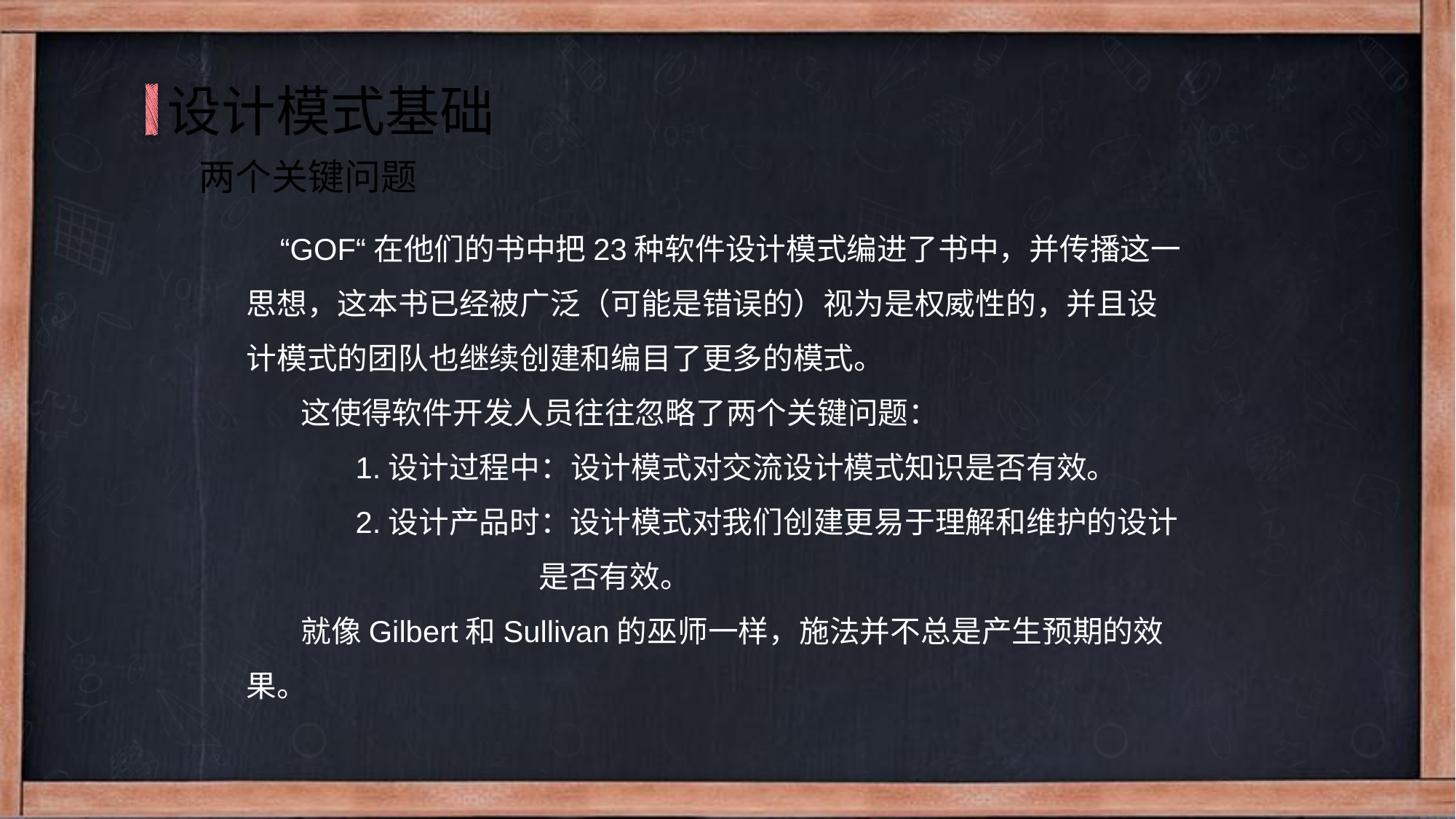

设计模式基础

两个关键问题
    “GOF“在他们的书中把23种软件设计模式编进了书中，并传播这一思想，这本书已经被广泛（可能是错误的）视为是权威性的，并且设计模式的团队也继续创建和编目了更多的模式。
       这使得软件开发人员往往忽略了两个关键问题：
	1.设计过程中：设计模式对交流设计模式知识是否有效。
	2.设计产品时：设计模式对我们创建更易于理解和维护的设计		           是否有效。
       就像Gilbert和Sullivan的巫师一样，施法并不总是产生预期的效果。